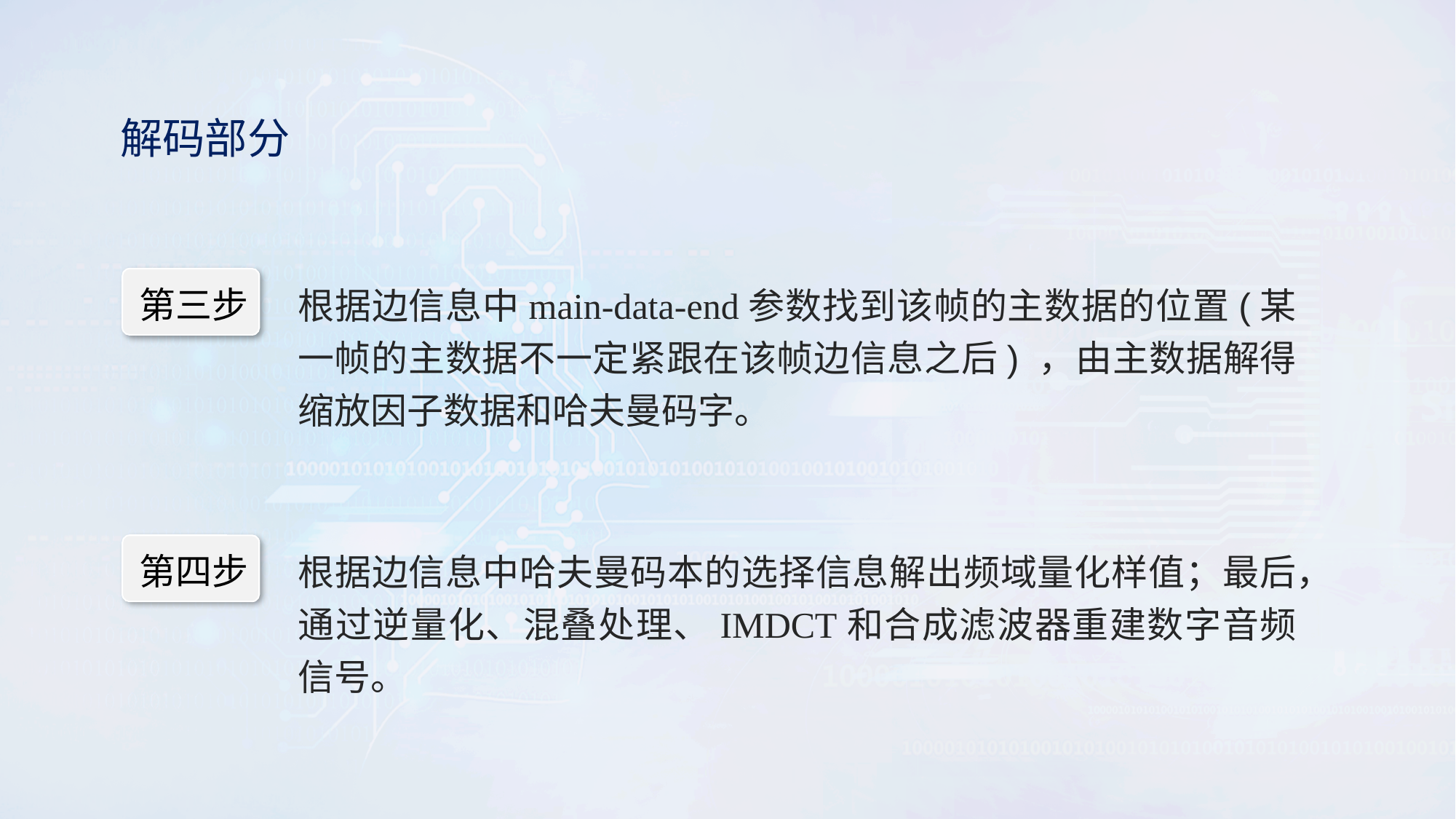

解码部分

第三步
根据边信息中main-data-end参数找到该帧的主数据的位置(某一帧的主数据不一定紧跟在该帧边信息之后) ，由主数据解得缩放因子数据和哈夫曼码字。

第四步
根据边信息中哈夫曼码本的选择信息解出频域量化样值；最后，通过逆量化、混叠处理、IMDCT和合成滤波器重建数字音频信号。